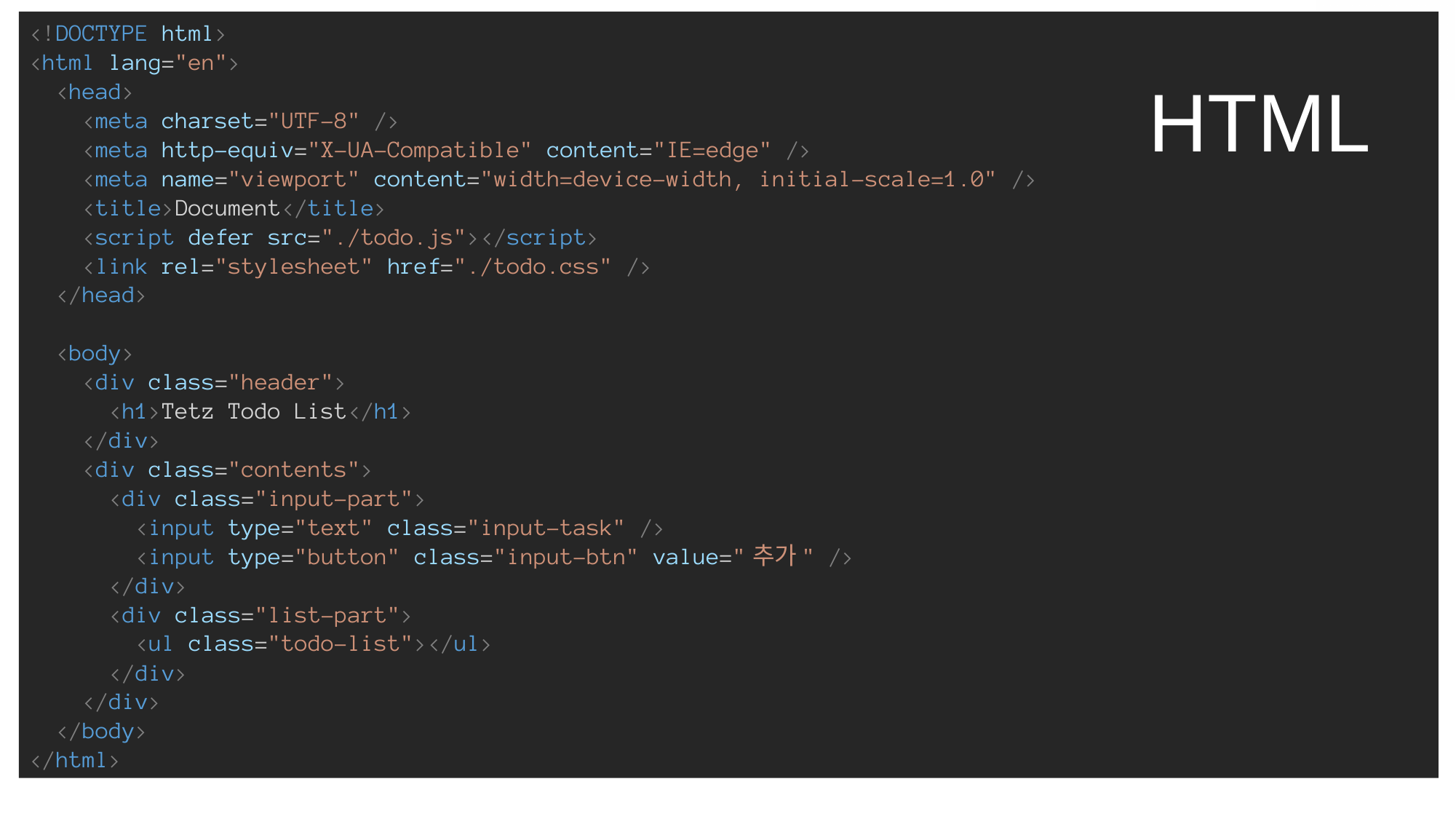

<!DOCTYPE html>
<html lang="en">
  <head>
    <meta charset="UTF-8" />
    <meta http-equiv="X-UA-Compatible" content="IE=edge" />
    <meta name="viewport" content="width=device-width, initial-scale=1.0" />
    <title>Document</title>
    <script defer src="./todo.js"></script>
    <link rel="stylesheet" href="./todo.css" />
  </head>
  <body>
    <div class="header">
      <h1>Tetz Todo List</h1>
    </div>
    <div class="contents">
      <div class="input-part">
        <input type="text" class="input-task" />
        <input type="button" class="input-btn" value="추가" />
      </div>
      <div class="list-part">
        <ul class="todo-list"></ul>
      </div>
    </div>
  </body>
</html>
HTML